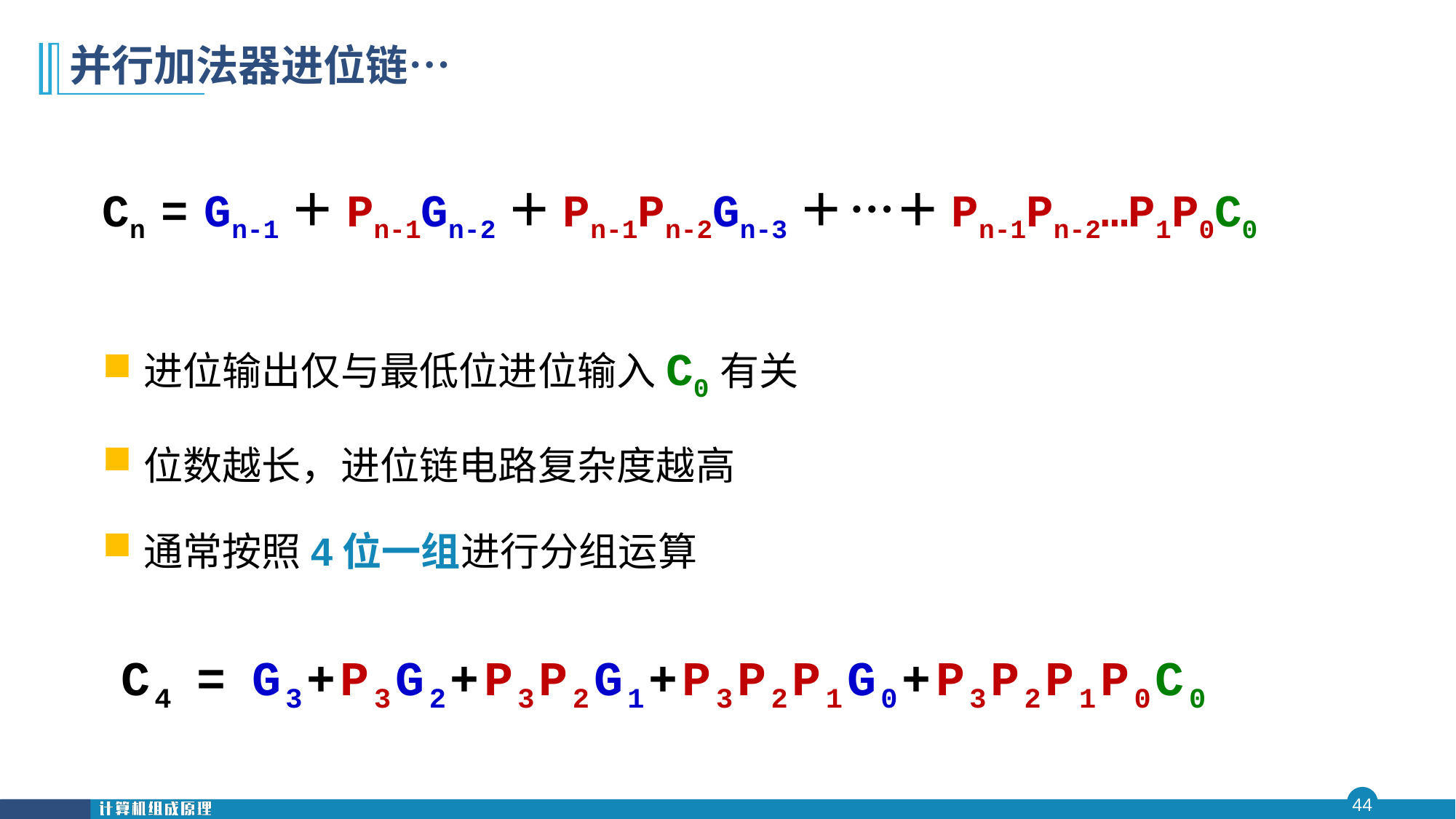

# 并行加法器进位链…
Cn = Gn-1＋Pn-1Gn-2＋Pn-1Pn-2Gn-3＋ …＋Pn-1Pn-2…P1P0C0

进位输出仅与最低位进位输入C0有关
位数越长，进位链电路复杂度越高
通常按照4位一组进行分组运算
C4 = G3+P3G2+P3P2G1+P3P2P1G0+P3P2P1P0C0